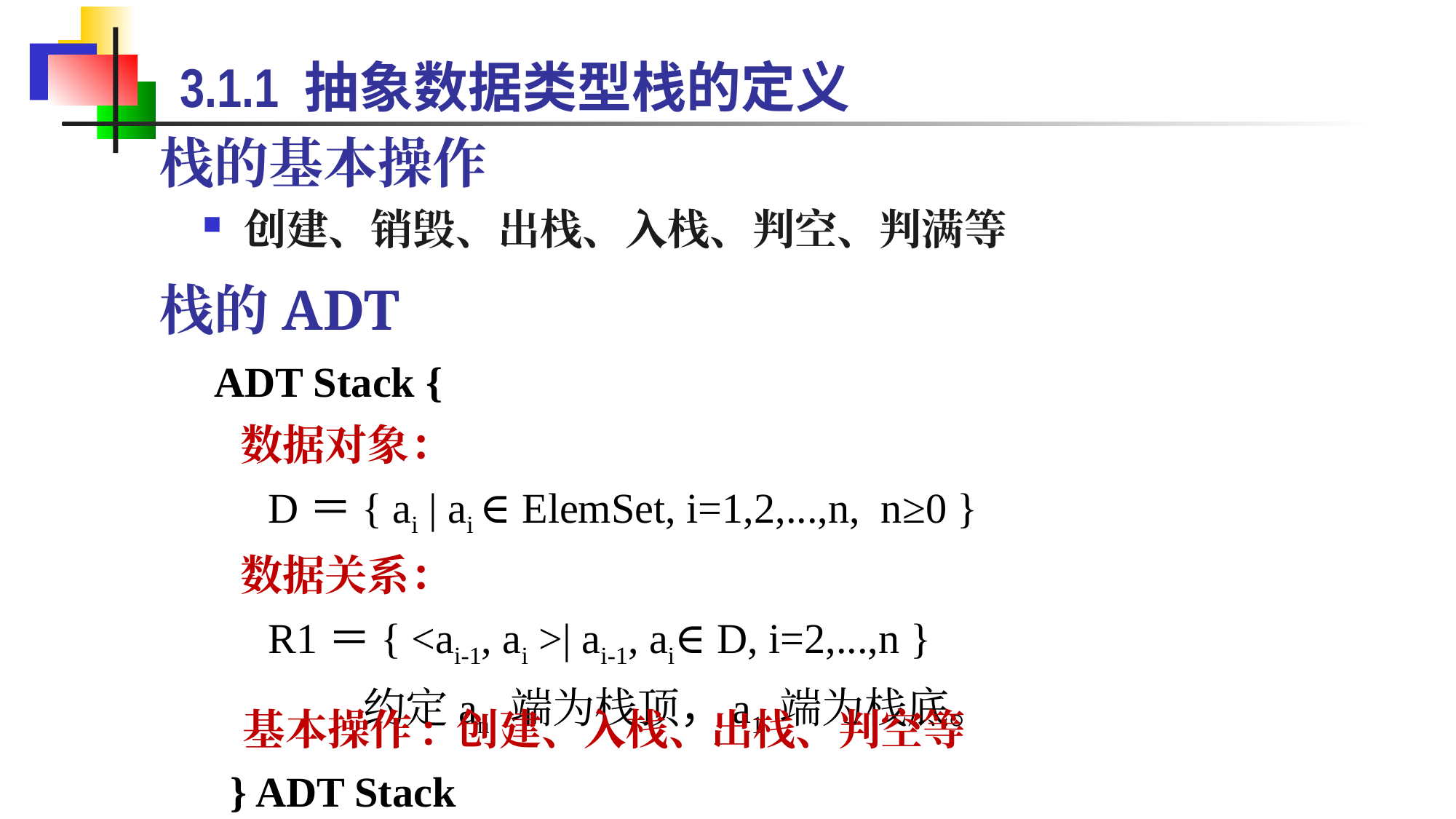

3.1.1 抽象数据类型栈的定义
栈的基本操作
创建、销毁、出栈、入栈、判空、判满等
栈的ADT
   ADT Stack {
      数据对象：
         D＝{ ai | ai ∈ElemSet, i=1,2,...,n,  n≥0 }
      数据关系：
         R1＝{ <ai-1, ai >| ai-1, ai∈D, i=2,...,n }
                   约定an 端为栈顶，a1 端为栈底。
基本操作: 创建、入栈、出栈、判空等
 } ADT Stack